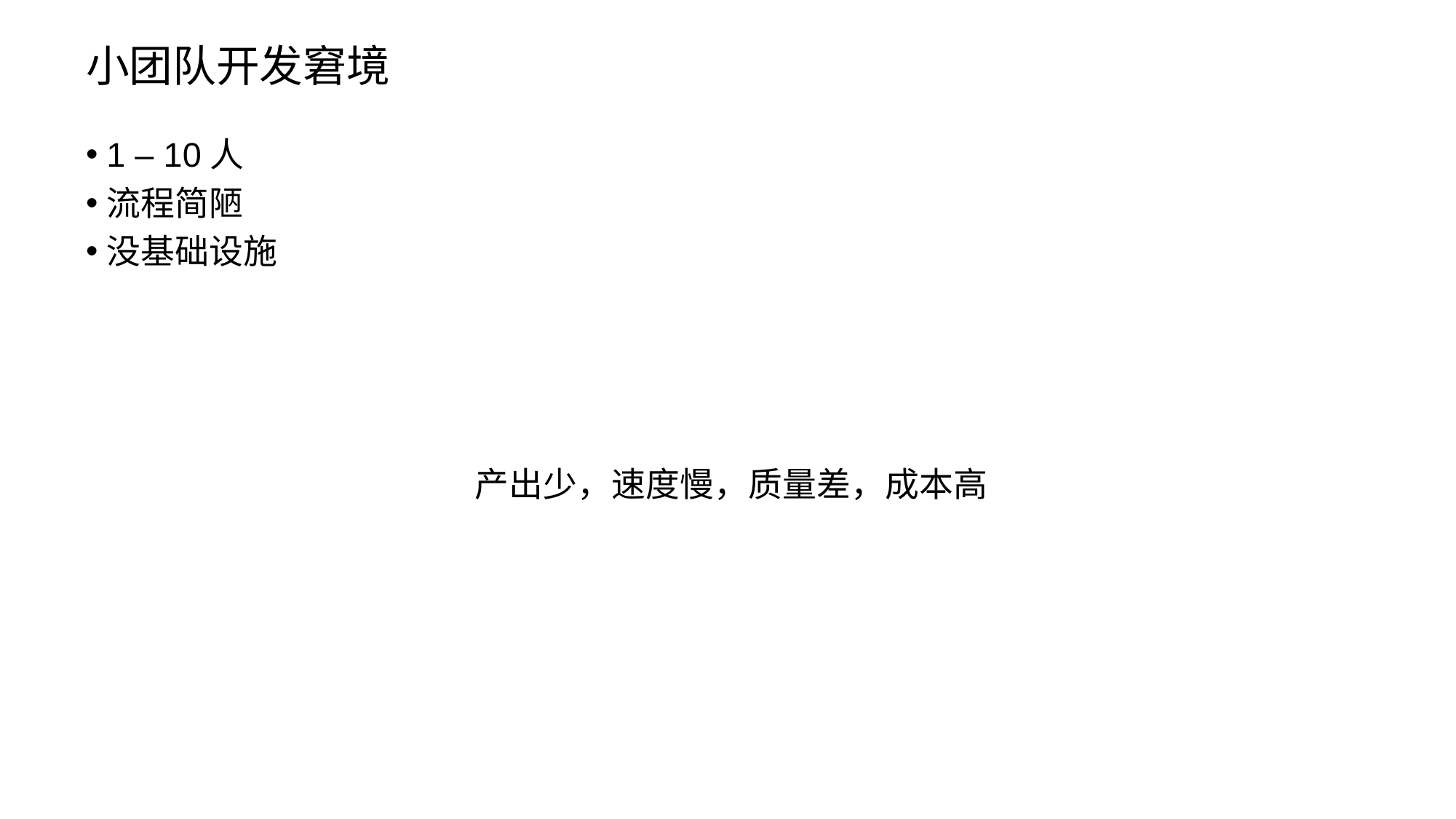

# 小团队开发窘境
1 – 10人
流程简陋
没基础设施
产出少，速度慢，质量差，成本高